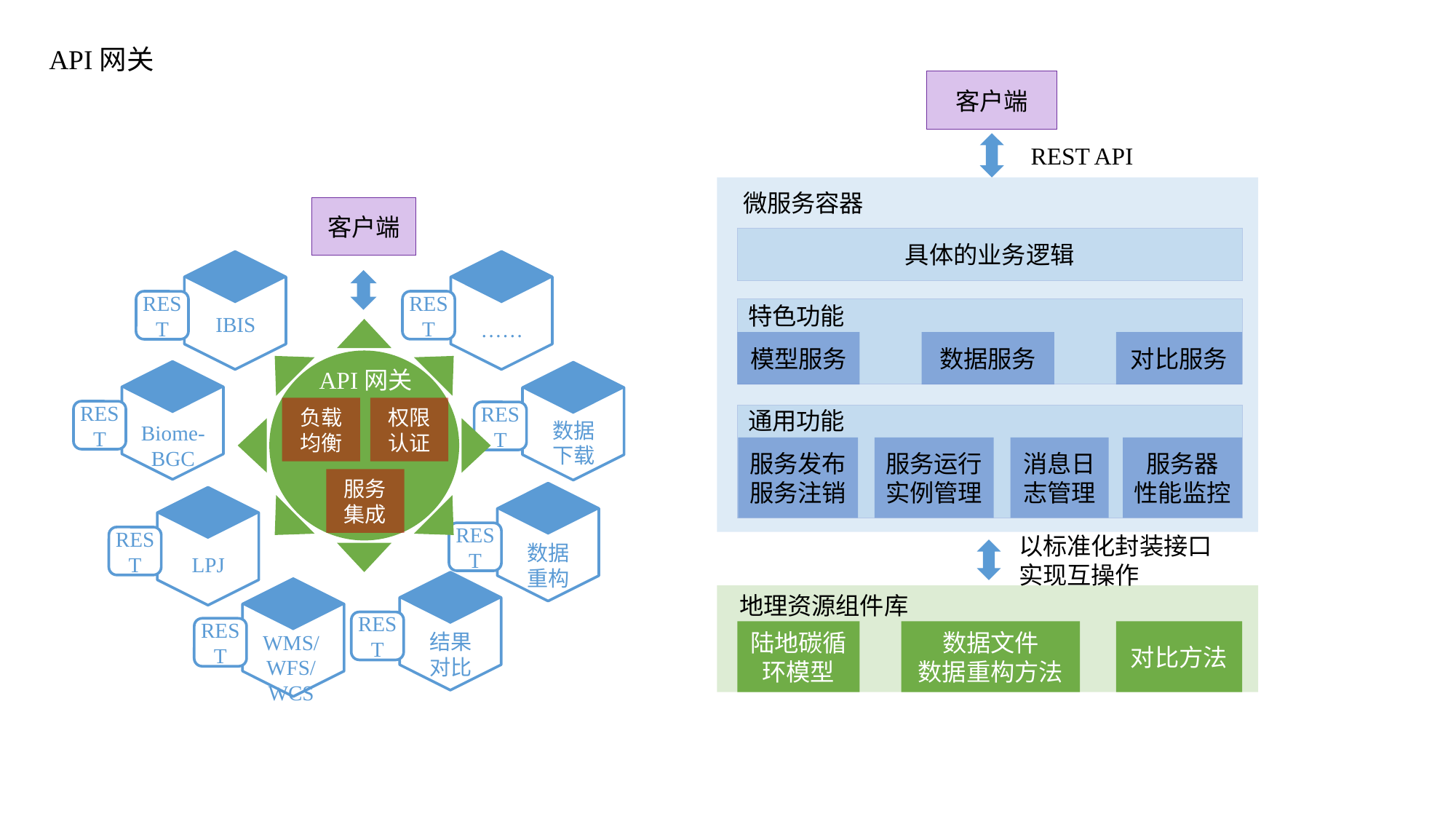

# API网关
客户端

REST API

微服务容器
具体的业务逻辑
特色功能

对比服务
模型服务
数据服务
通用功能

服务器
性能监控
服务发布
服务注销
服务运行实例管理
消息日志管理
以标准化封装接口
实现互操作

地理资源组件库
陆地碳循环模型
数据文件
数据重构方法
对比方法
客户端

REST
……

REST
IBIS

API网关
API网关

REST
Biome-BGC

REST
数据
下载
负载
均衡
权限
认证
服务
集成

REST
数据
重构

REST
LPJ

REST
结果
对比

REST
WMS/WFS/WCS